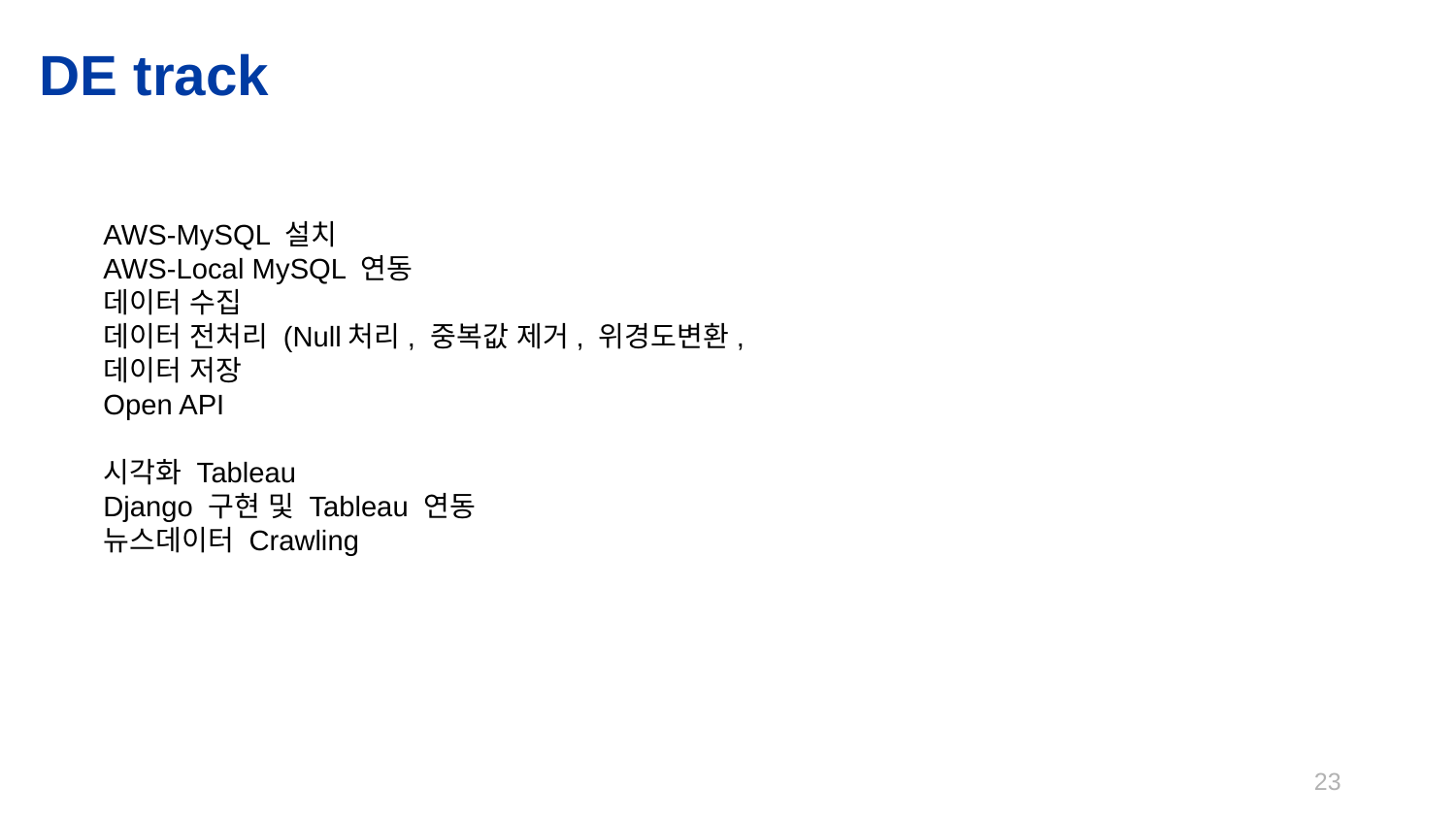

DE track
AWS-MySQL 설치
AWS-Local MySQL 연동
데이터 수집
데이터 전처리 (Null처리, 중복값 제거, 위경도변환,
데이터 저장
Open API

시각화 Tableau
Django 구현 및 Tableau 연동
뉴스데이터 Crawling
23